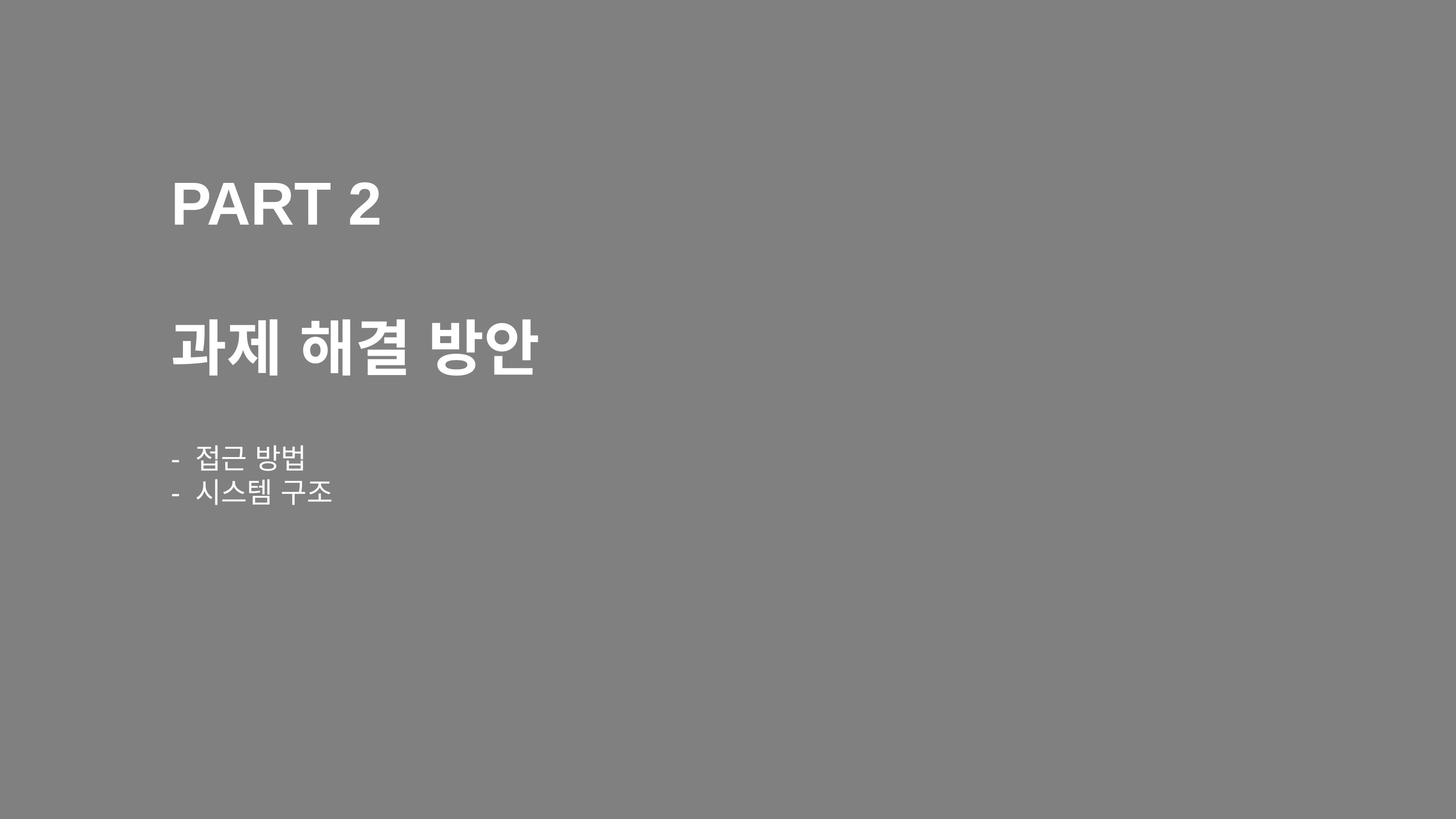

PART 2

과제 해결 방안

- 접근 방법
- 시스템 구조